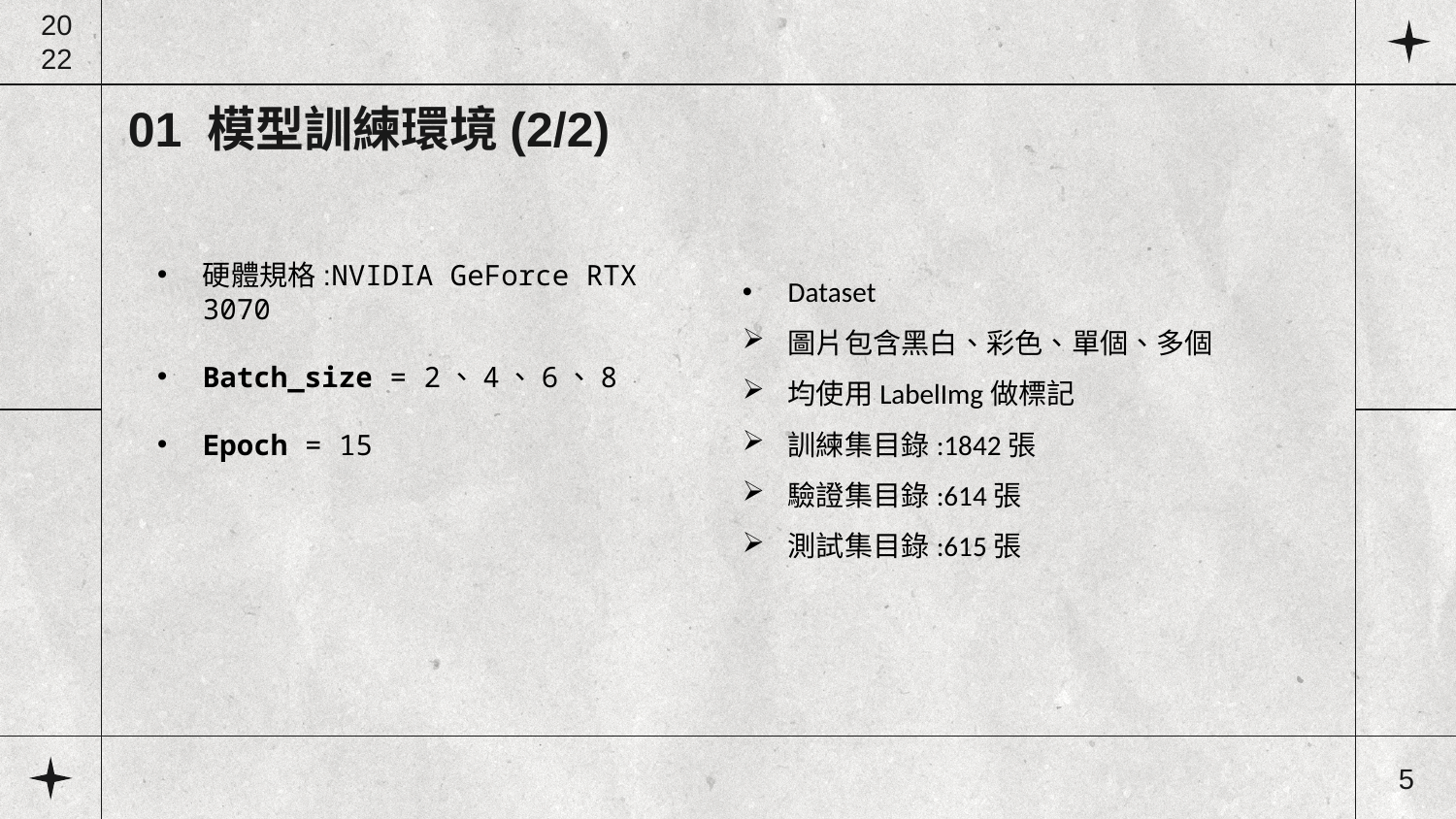

20
22
01 模型訓練環境(2/2)
硬體規格:NVIDIA GeForce RTX 3070

Batch_size = 2、4、6、8

Epoch = 15

Dataset
圖片包含黑白、彩色、單個、多個
均使用LabelImg做標記
訓練集目錄:1842張
驗證集目錄:614張
測試集目錄:615張
5